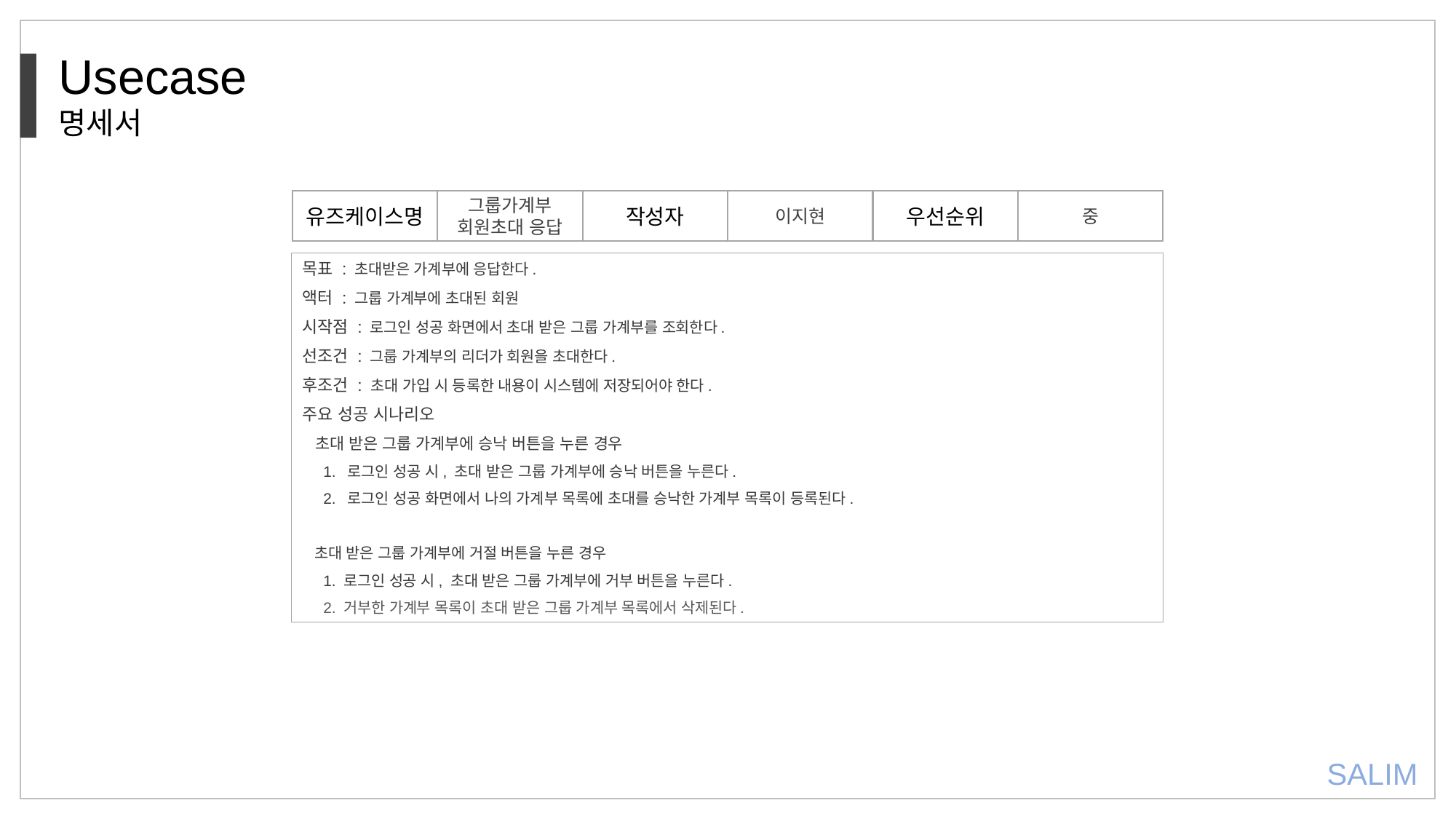

Usecase
명세서

유즈케이스명
중
그룹가계부
회원초대 응답
작성자
이지현
우선순위
목표 : 초대받은 가계부에 응답한다.
액터 : 그룹 가계부에 초대된 회원
시작점 : 로그인 성공 화면에서 초대 받은 그룹 가계부를 조회한다.
선조건 : 그룹 가계부의 리더가 회원을 초대한다.
후조건 : 초대 가입 시 등록한 내용이 시스템에 저장되어야 한다.
주요 성공 시나리오
  초대 받은 그룹 가계부에 승낙 버튼을 누른 경우
     1.  로그인 성공 시, 초대 받은 그룹 가계부에 승낙 버튼을 누른다.
     2.  로그인 성공 화면에서 나의 가계부 목록에 초대를 승낙한 가계부 목록이 등록된다.

  초대 받은 그룹 가계부에 거절 버튼을 누른 경우
     1. 로그인 성공 시, 초대 받은 그룹 가계부에 거부 버튼을 누른다.
     2. 거부한 가계부 목록이 초대 받은 그룹 가계부 목록에서 삭제된다.
SALIM